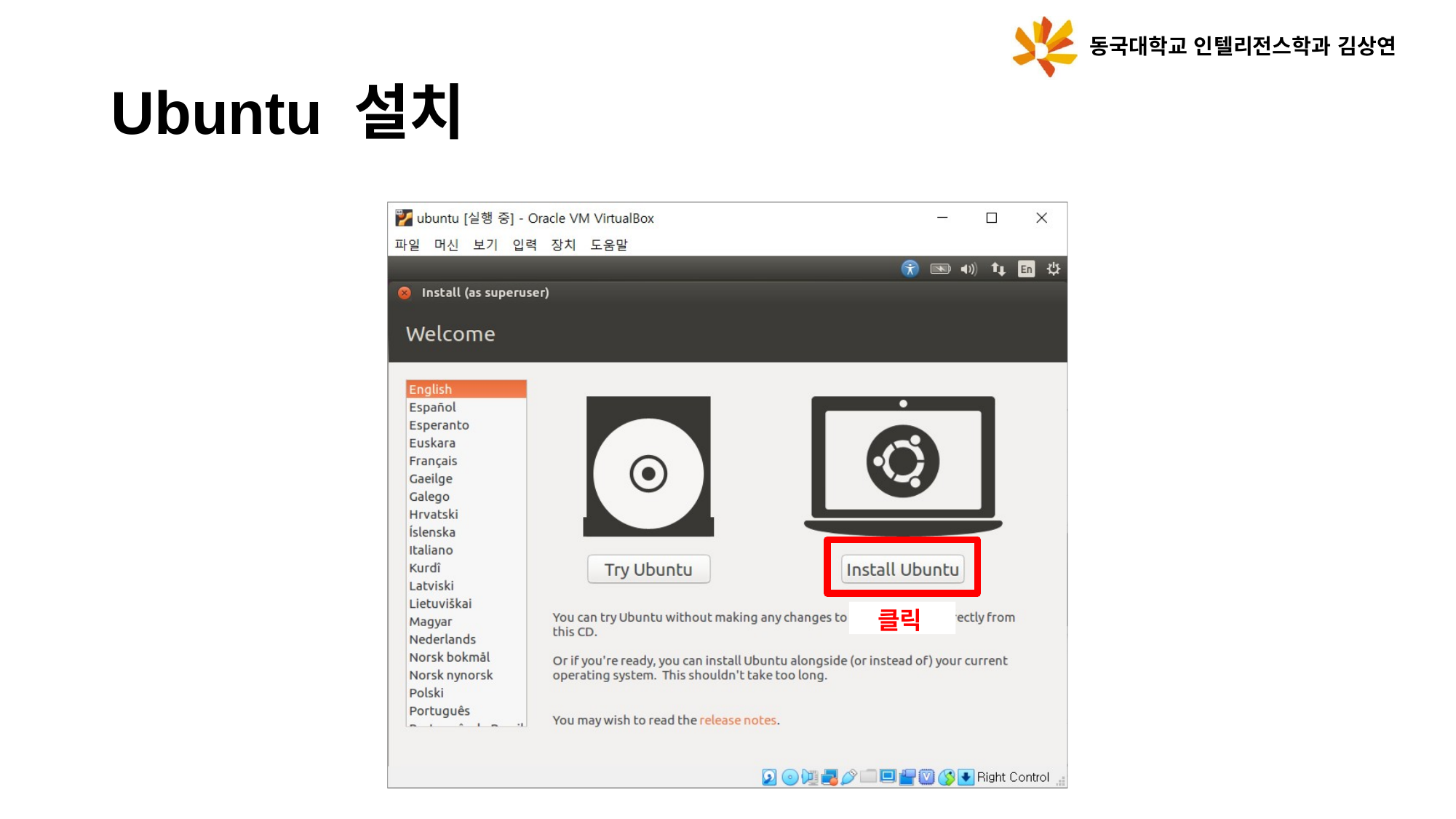

동국대학교 인텔리전스학과 김상연
# Ubuntu 설치

클릭